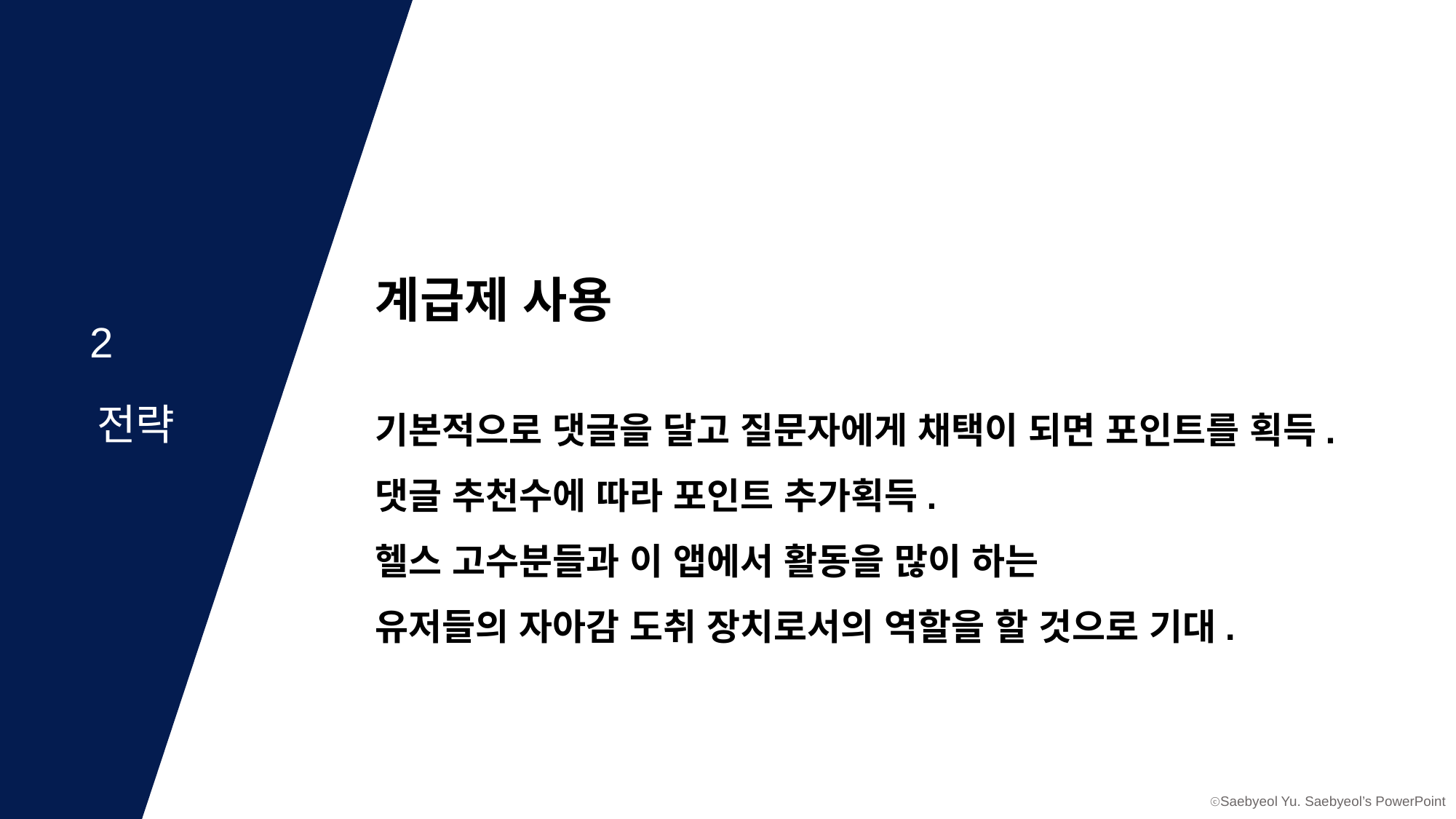

0.APP소개
01.기획의도 타겟층
02.전략
03.어플리케이션IA

2
전략
계급제 사용

기본적으로 댓글을 달고 질문자에게 채택이 되면 포인트를 획득.
댓글 추천수에 따라 포인트 추가획득.
헬스 고수분들과 이 앱에서 활동을 많이 하는
유저들의 자아감 도취 장치로서의 역할을 할 것으로 기대.